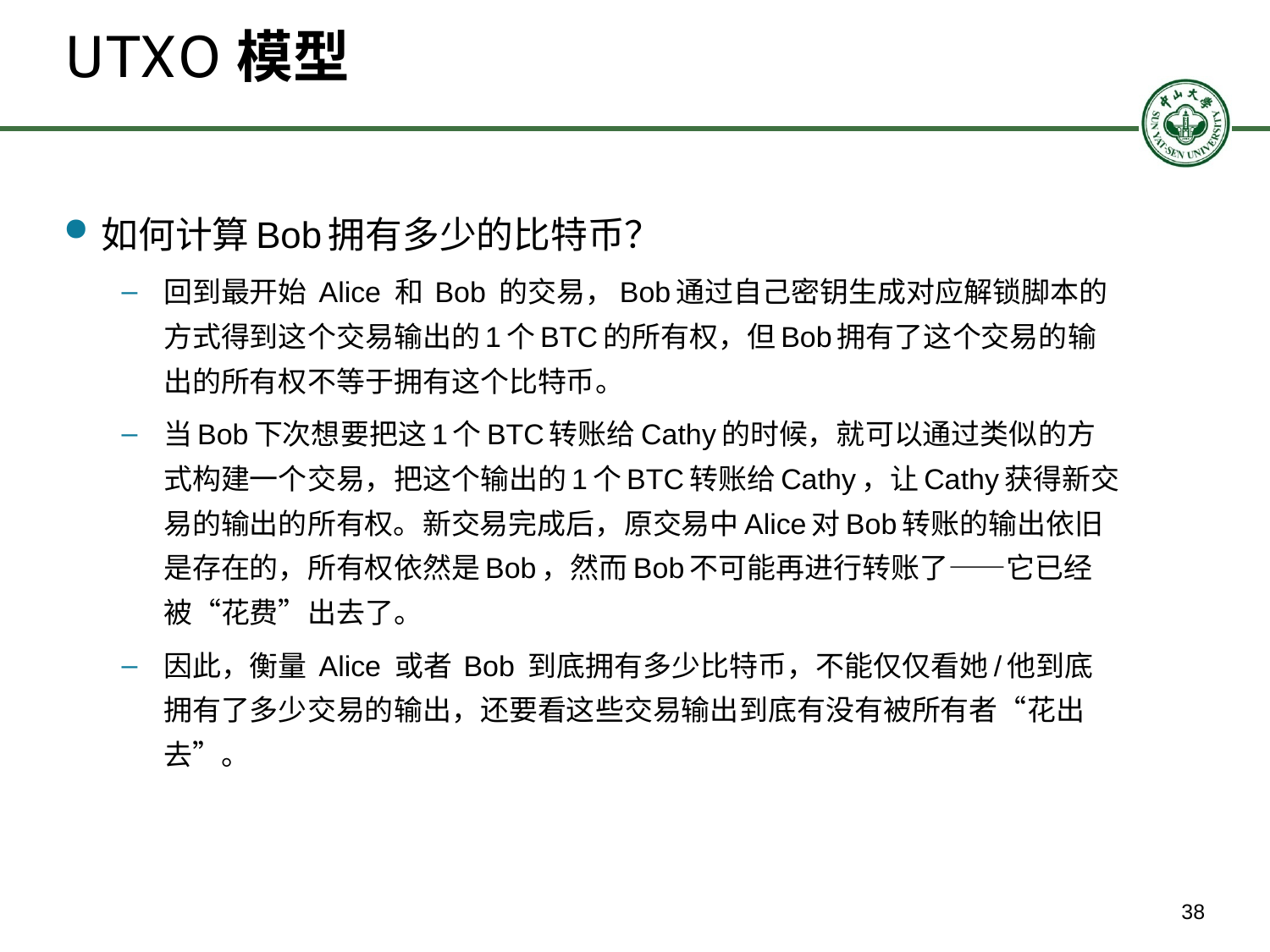

# UTXO模型
如何计算Bob拥有多少的比特币？
回到最开始 Alice 和 Bob 的交易，Bob通过自己密钥生成对应解锁脚本的方式得到这个交易输出的1个BTC的所有权，但Bob拥有了这个交易的输出的所有权不等于拥有这个比特币。
当Bob下次想要把这1个BTC转账给Cathy的时候，就可以通过类似的方式构建一个交易，把这个输出的1个BTC转账给Cathy，让Cathy获得新交易的输出的所有权。新交易完成后，原交易中Alice对Bob转账的输出依旧是存在的，所有权依然是Bob，然而Bob不可能再进行转账了——它已经被“花费”出去了。
因此，衡量 Alice 或者 Bob 到底拥有多少比特币，不能仅仅看她/他到底拥有了多少交易的输出，还要看这些交易输出到底有没有被所有者“花出去”。